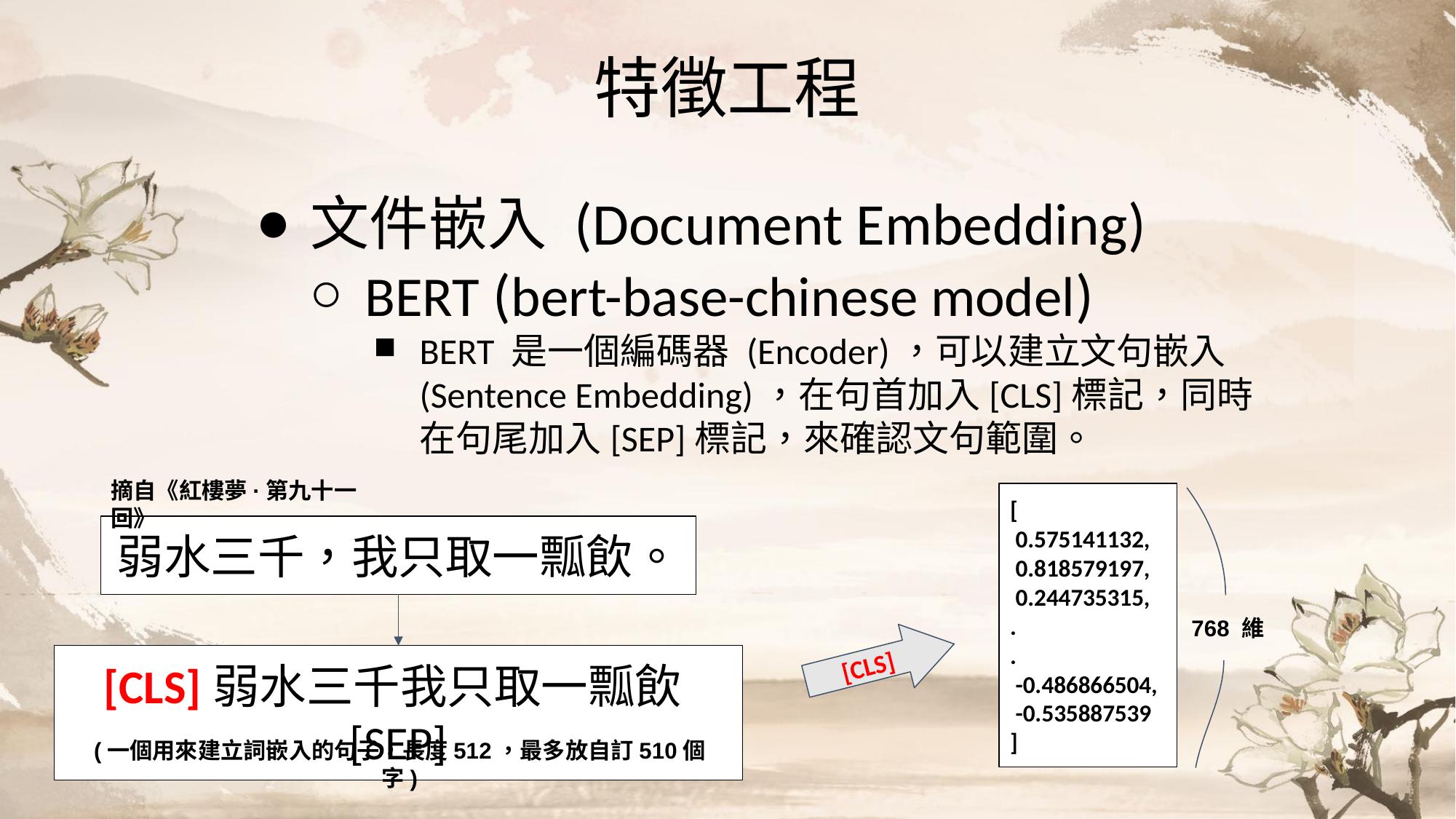

# 特徵工程
文件嵌入 (Document Embedding)
BERT (bert-base-chinese model)
BERT 是一個編碼器 (Encoder)，可以建立文句嵌入(Sentence Embedding)，在句首加入[CLS]標記，同時在句尾加入[SEP]標記，來確認文句範圍。
摘自《紅樓夢·第九十一回》
[
 0.575141132,
 0.818579197,
 0.244735315,
.
.
 -0.486866504,
 -0.535887539
]

弱水三千，我只取一瓢飲。
768 維
[CLS]
[CLS]弱水三千我只取一瓢飲[SEP]

(一個用來建立詞嵌入的句子，長度512，最多放自訂510個字)